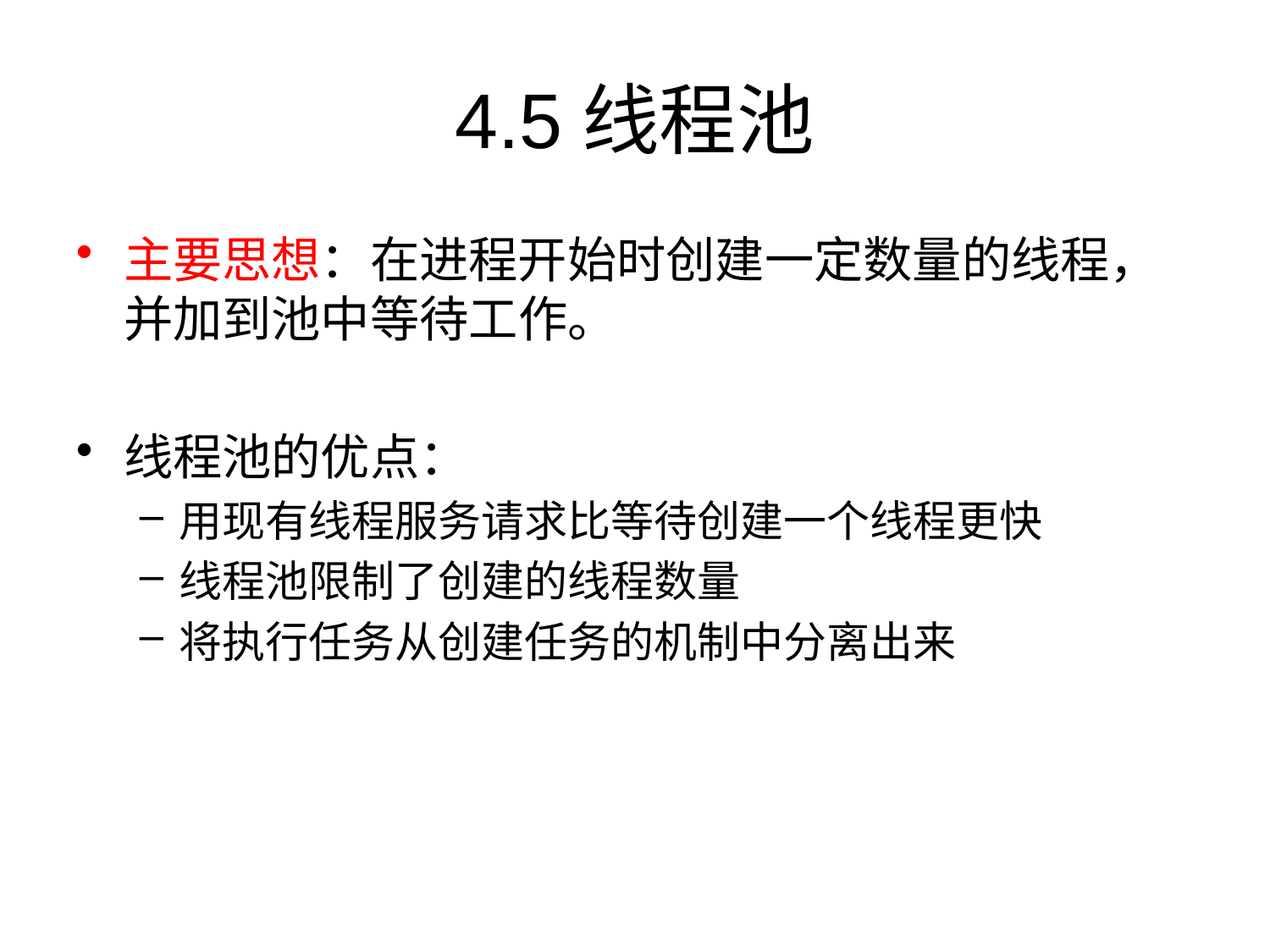

# 4.5	线程池
主要思想：在进程开始时创建一定数量的线程，并加到池中等待工作。

线程池的优点：
用现有线程服务请求比等待创建一个线程更快
线程池限制了创建的线程数量
将执行任务从创建任务的机制中分离出来